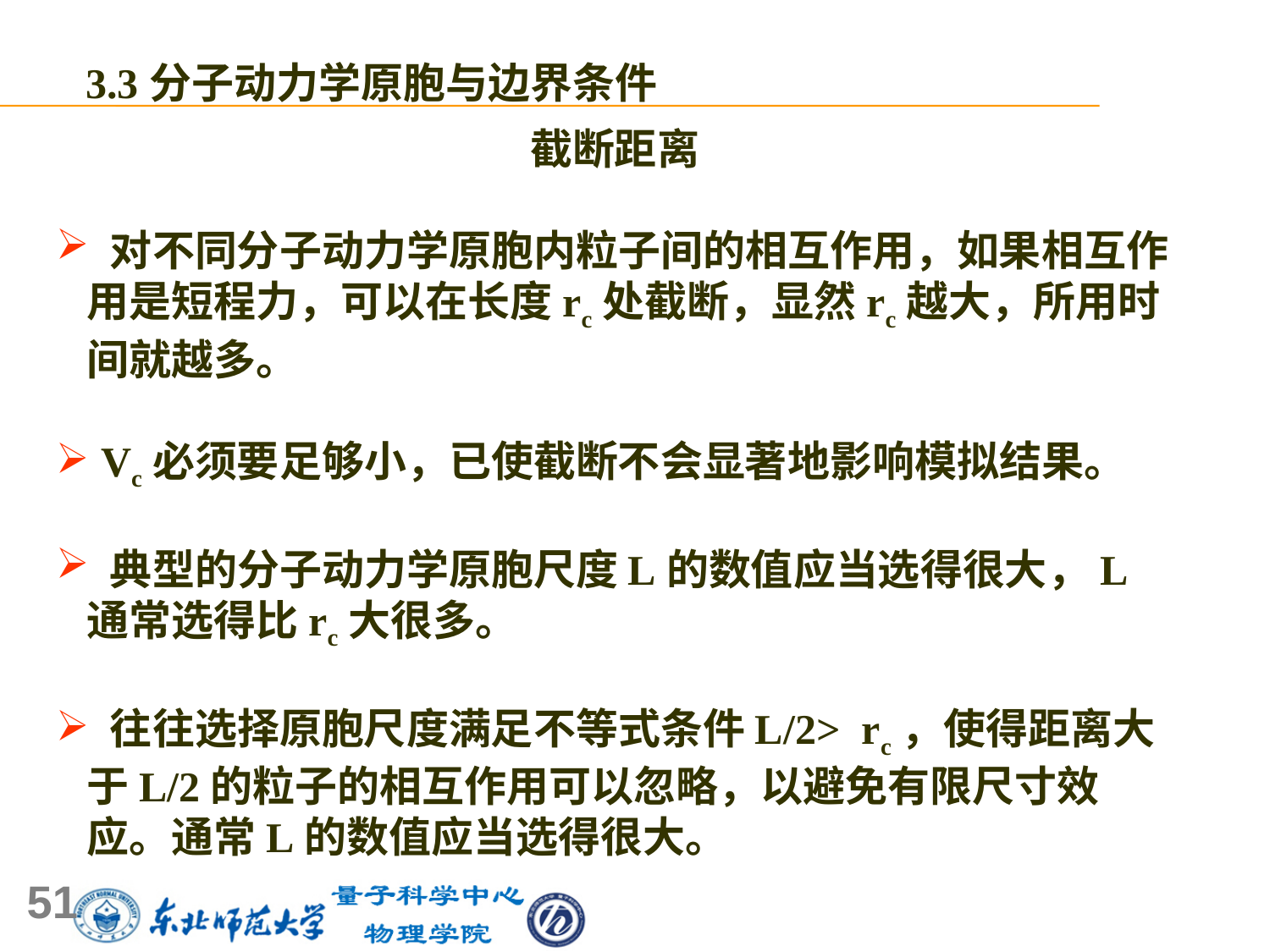

3.3分子动力学原胞与边界条件

截断距离

 对不同分子动力学原胞内粒子间的相互作用，如果相互作用是短程力，可以在长度rc处截断，显然rc越大，所用时间就越多。

 Vc必须要足够小，已使截断不会显著地影响模拟结果。

 典型的分子动力学原胞尺度L的数值应当选得很大，L通常选得比rc大很多。

 往往选择原胞尺度满足不等式条件L/2>  rc，使得距离大于L/2的粒子的相互作用可以忽略，以避免有限尺寸效应。通常L的数值应当选得很大。

51